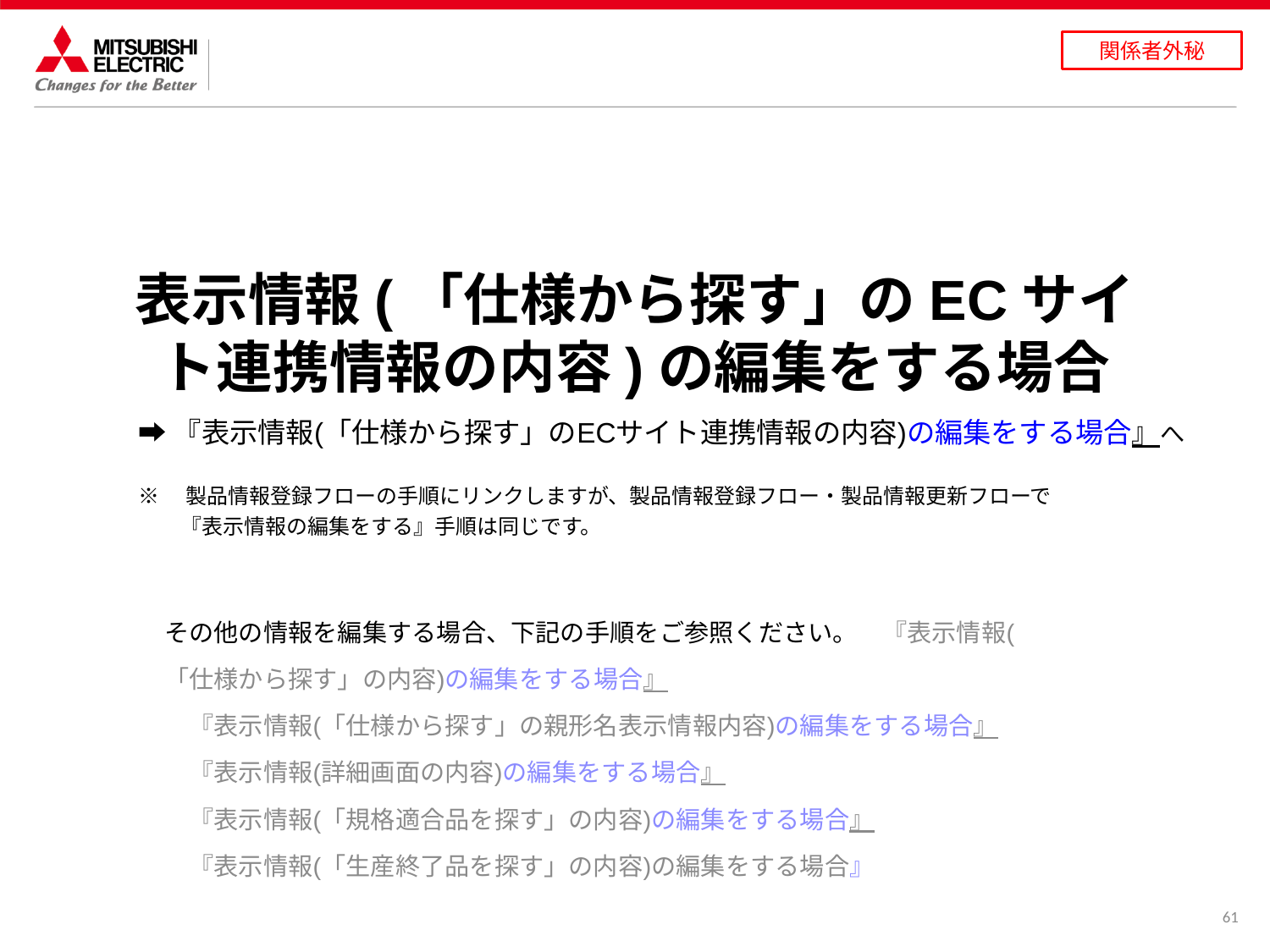

# 表示情報(「仕様から探す」のECサイト連携情報の内容)の編集をする場合
➡『表示情報(「仕様から探す」のECサイト連携情報の内容)の編集をする場合』へ

※　製品情報登録フローの手順にリンクしますが、製品情報登録フロー・製品情報更新フローで
　　『表示情報の編集をする』手順は同じです。

その他の情報を編集する場合、下記の手順をご参照ください。
　『表示情報(「仕様から探す」の内容)の編集をする場合』
　『表示情報(「仕様から探す」の親形名表示情報内容)の編集をする場合』
　『表示情報(詳細画面の内容)の編集をする場合』
　『表示情報(「規格適合品を探す」の内容)の編集をする場合』
　『表示情報(「生産終了品を探す」の内容)の編集をする場合』
61